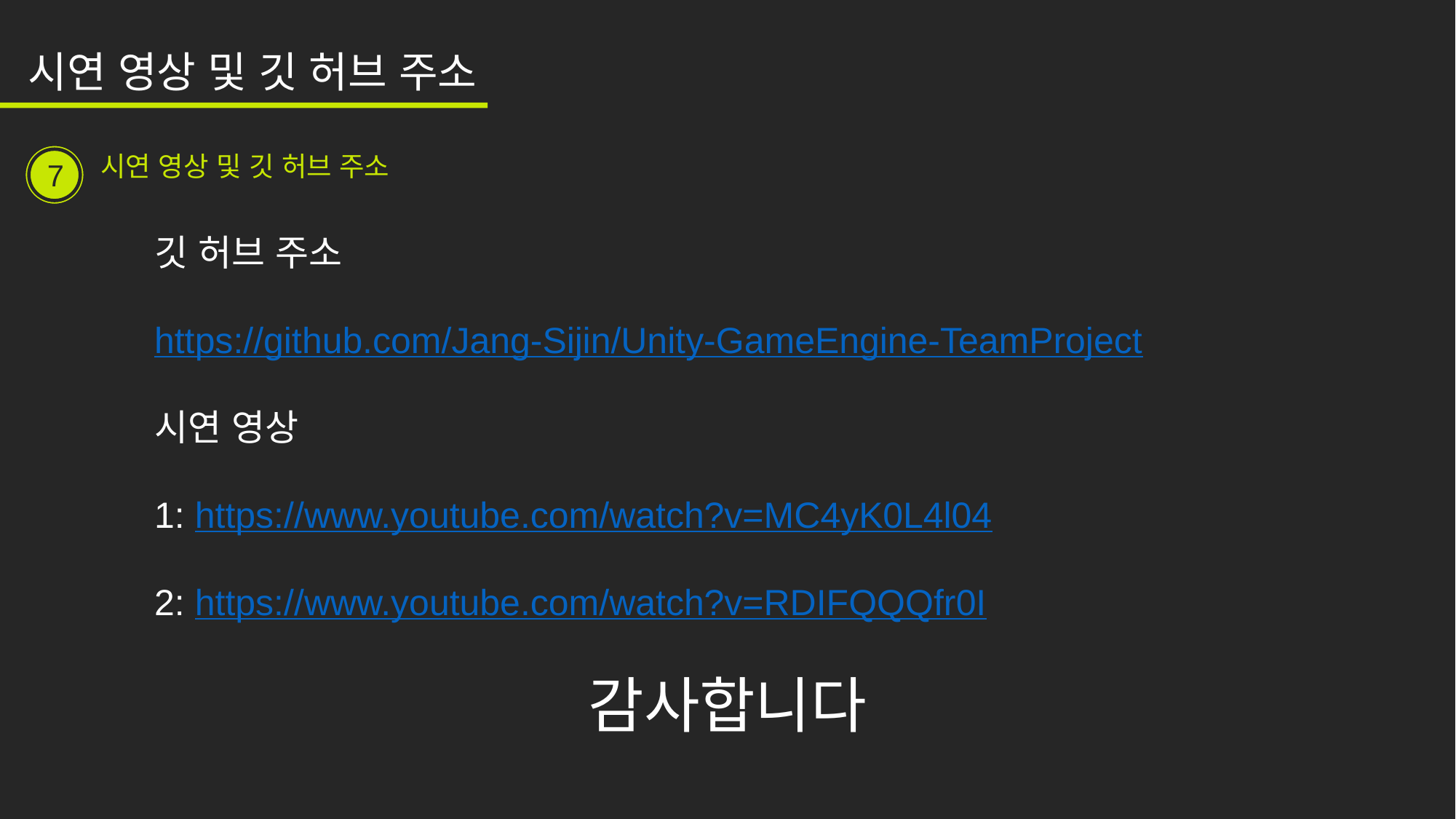

시연 영상 및 깃 허브 주소

1
7
시연 영상 및 깃 허브 주소
깃 허브 주소

https://github.com/Jang-Sijin/Unity-GameEngine-TeamProject

시연 영상

1: https://www.youtube.com/watch?v=MC4yK0L4l04

2: https://www.youtube.com/watch?v=RDIFQQQfr0I

감사합니다